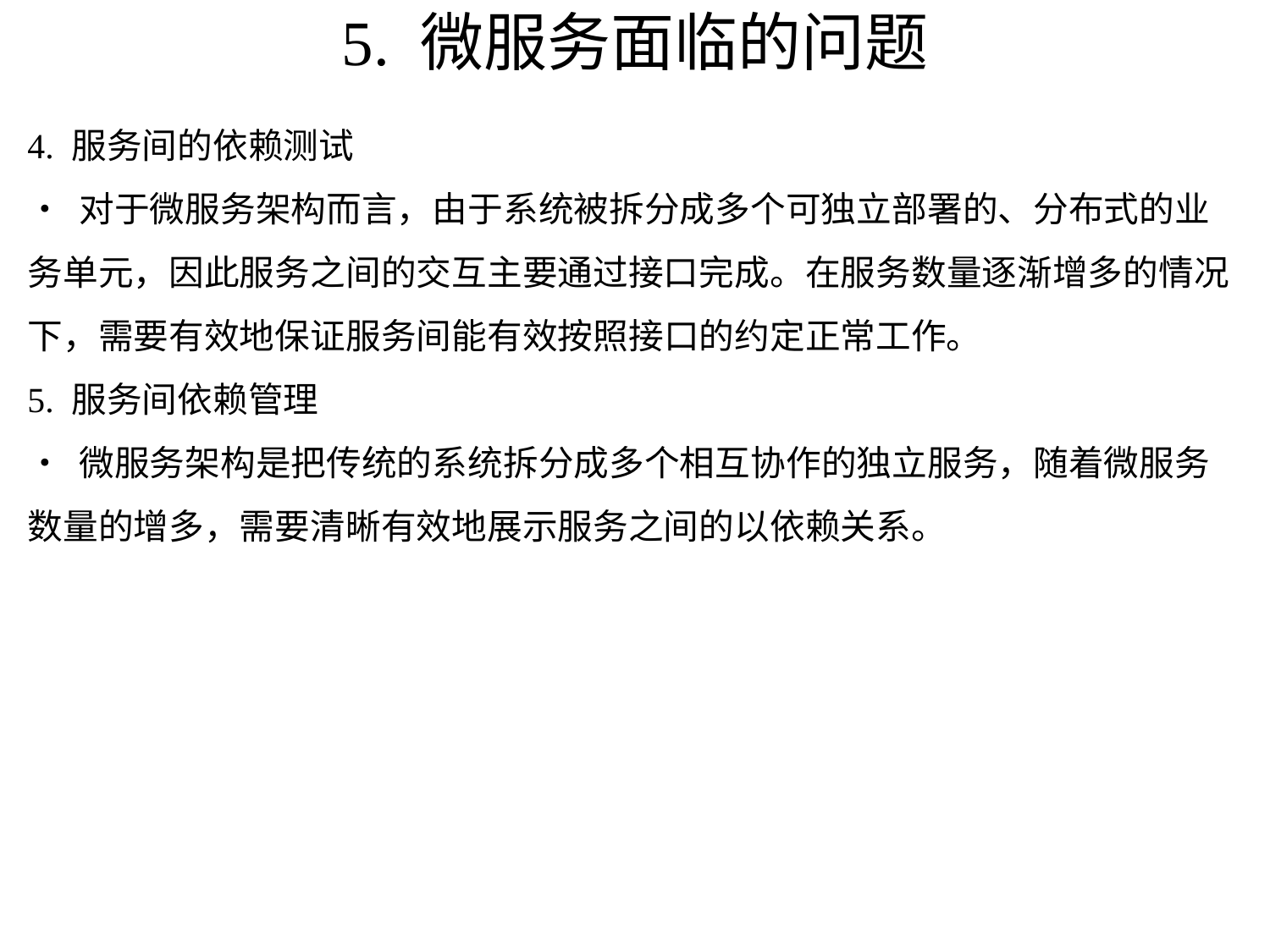

# 5. 微服务面临的问题
4. 服务间的依赖测试
• 对于微服务架构而言，由于系统被拆分成多个可独立部署的、分布式的业务单元，因此服务之间的交互主要通过接口完成。在服务数量逐渐增多的情况下，需要有效地保证服务间能有效按照接口的约定正常工作。
5. 服务间依赖管理
• 微服务架构是把传统的系统拆分成多个相互协作的独立服务，随着微服务数量的增多，需要清晰有效地展示服务之间的以依赖关系。